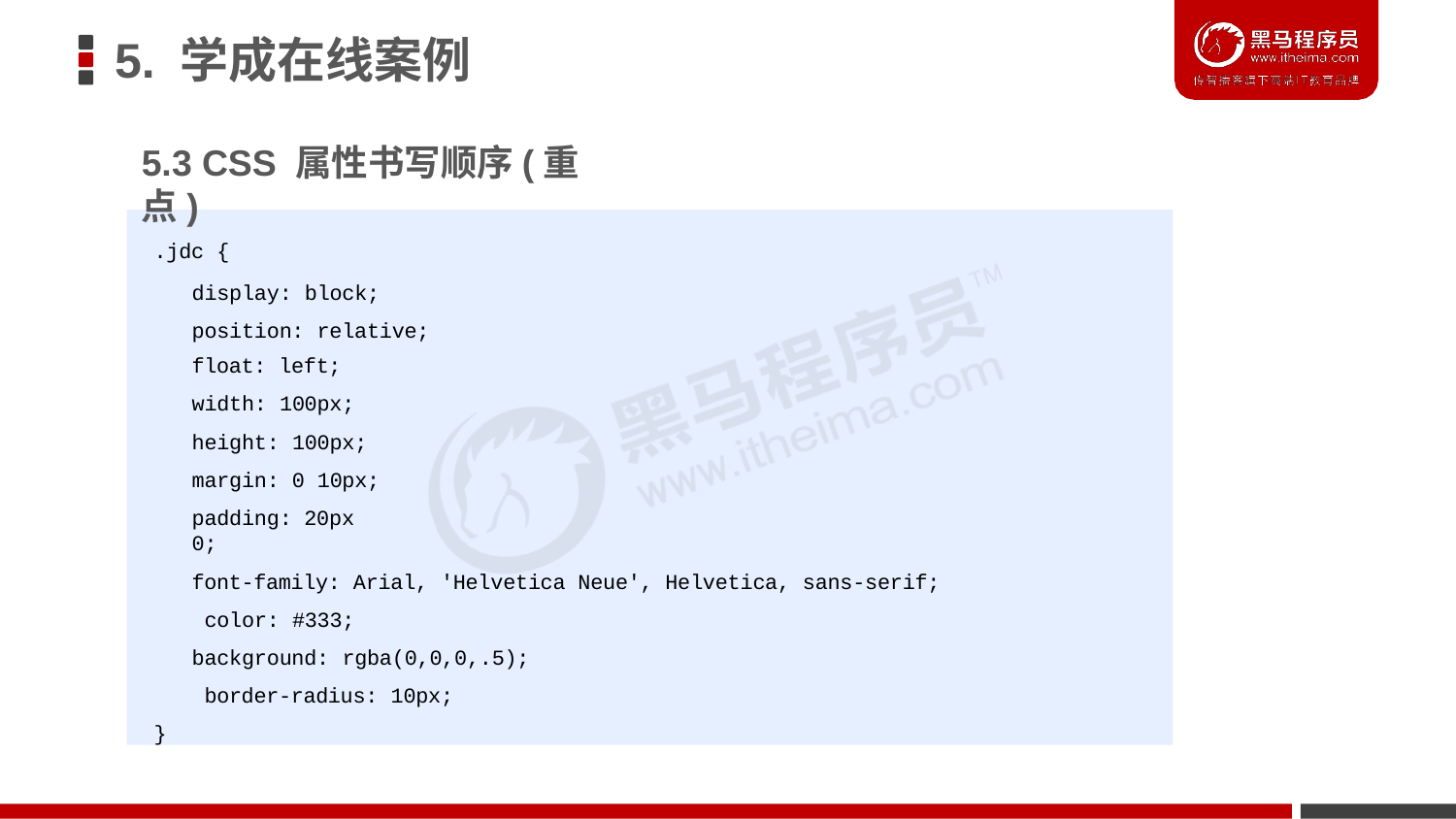

# 5. 学成在线案例
5.3 CSS 属性书写顺序(重点)

.jdc {
display: block;  position: relative;
float: left;
width: 100px;  height: 100px;  margin: 0 10px;
padding: 20px 0;
font-family: Arial, 'Helvetica Neue', Helvetica, sans-serif;  color: #333;
background: rgba(0,0,0,.5);  border-radius: 10px;
}